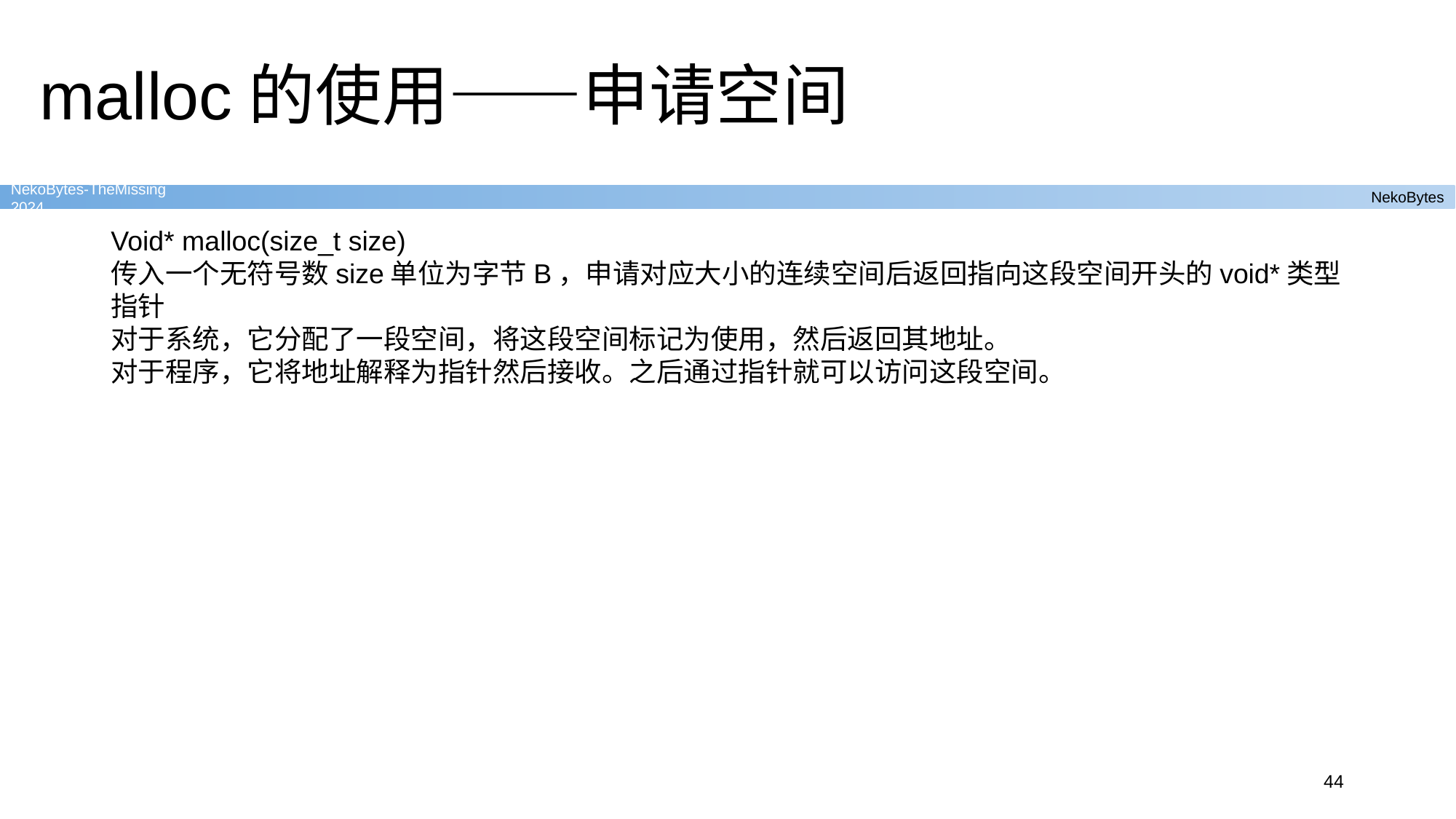

# malloc的使用——申请空间
Void* malloc(size_t size)
传入一个无符号数size单位为字节B，申请对应大小的连续空间后返回指向这段空间开头的void*类型指针
对于系统，它分配了一段空间，将这段空间标记为使用，然后返回其地址。
对于程序，它将地址解释为指针然后接收。之后通过指针就可以访问这段空间。
44